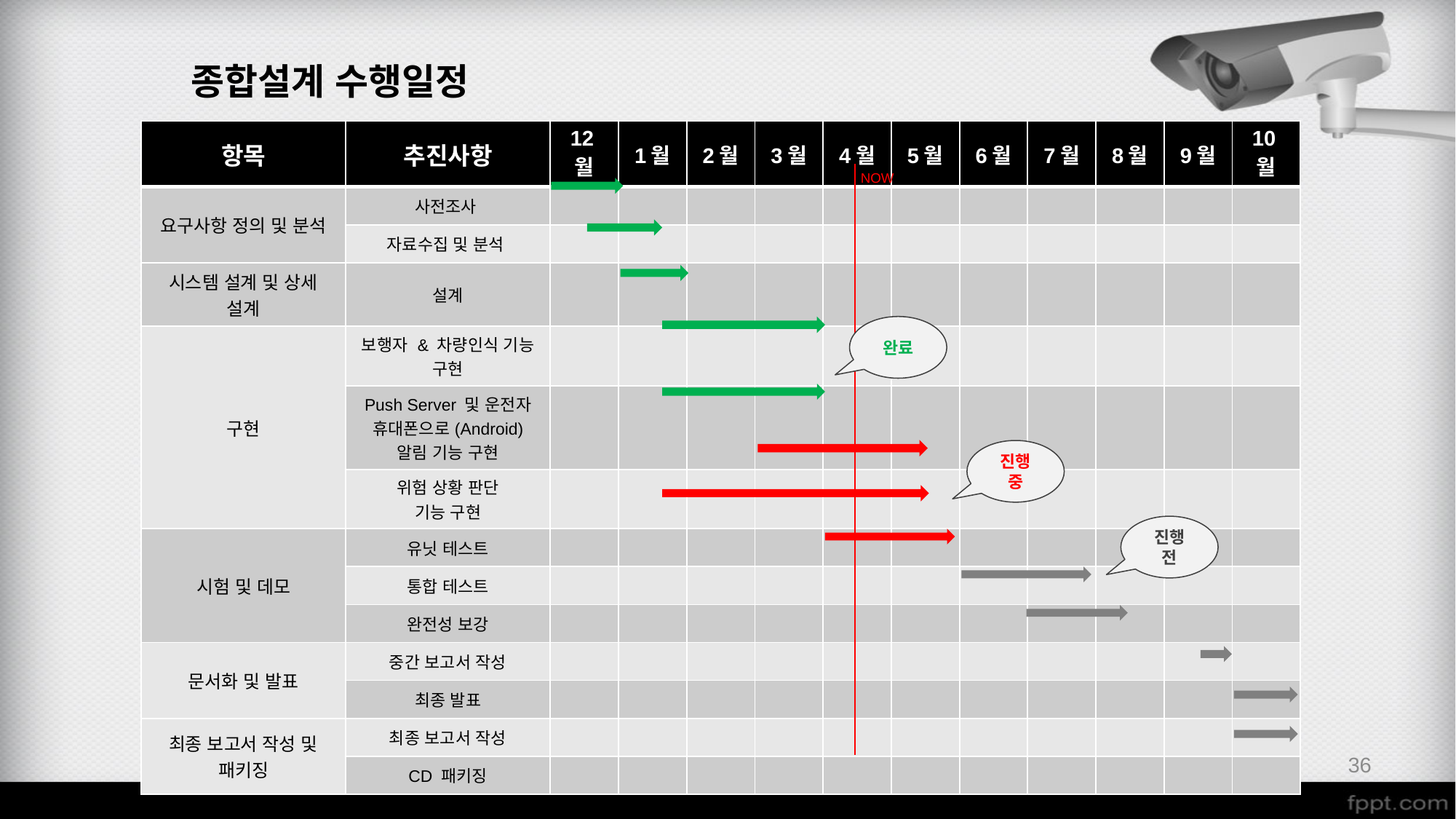

종합설계 수행일정
| 항목 | 추진사항 | 12월 | 1월 | 2월 | 3월 | 4월 | 5월 | 6월 | 7월 | 8월 | 9월 | 10월 |
| --- | --- | --- | --- | --- | --- | --- | --- | --- | --- | --- | --- | --- |
| 요구사항 정의 및 분석 | 사전조사 |  |  |  |  |  |  |  |  |  |  |  |
|  | 자료수집 및 분석 |  |  |  |  |  |  |  |  |  |  |  |
| 시스템 설계 및 상세 설계 | 설계 |  |  |  |  |  |  |  |  |  |  |  |
| 구현 | 보행자 & 차량인식 기능 구현 |  |  |  |  |  |  |  |  |  |  |  |
|  | Push Server 및 운전자 휴대폰으로(Android) 알림 기능 구현 |  |  |  |  |  |  |  |  |  |  |  |
|  | 위험 상황 판단 기능 구현 |  |  |  |  |  |  |  |  |  |  |  |
| 시험 및 데모 | 유닛 테스트 |  |  |  |  |  |  |  |  |  |  |  |
|  | 통합 테스트 |  |  |  |  |  |  |  |  |  |  |  |
|  | 완전성 보강 |  |  |  |  |  |  |  |  |  |  |  |
| 문서화 및 발표 | 중간 보고서 작성 |  |  |  |  |  |  |  |  |  |  |  |
|  | 최종 발표 |  |  |  |  |  |  |  |  |  |  |  |
| 최종 보고서 작성 및 패키징 | 최종 보고서 작성 |  |  |  |  |  |  |  |  |  |  |  |
|  | CD 패키징 |  |  |  |  |  |  |  |  |  |  |  |
NOW

완료

진행 중

진행 전

36